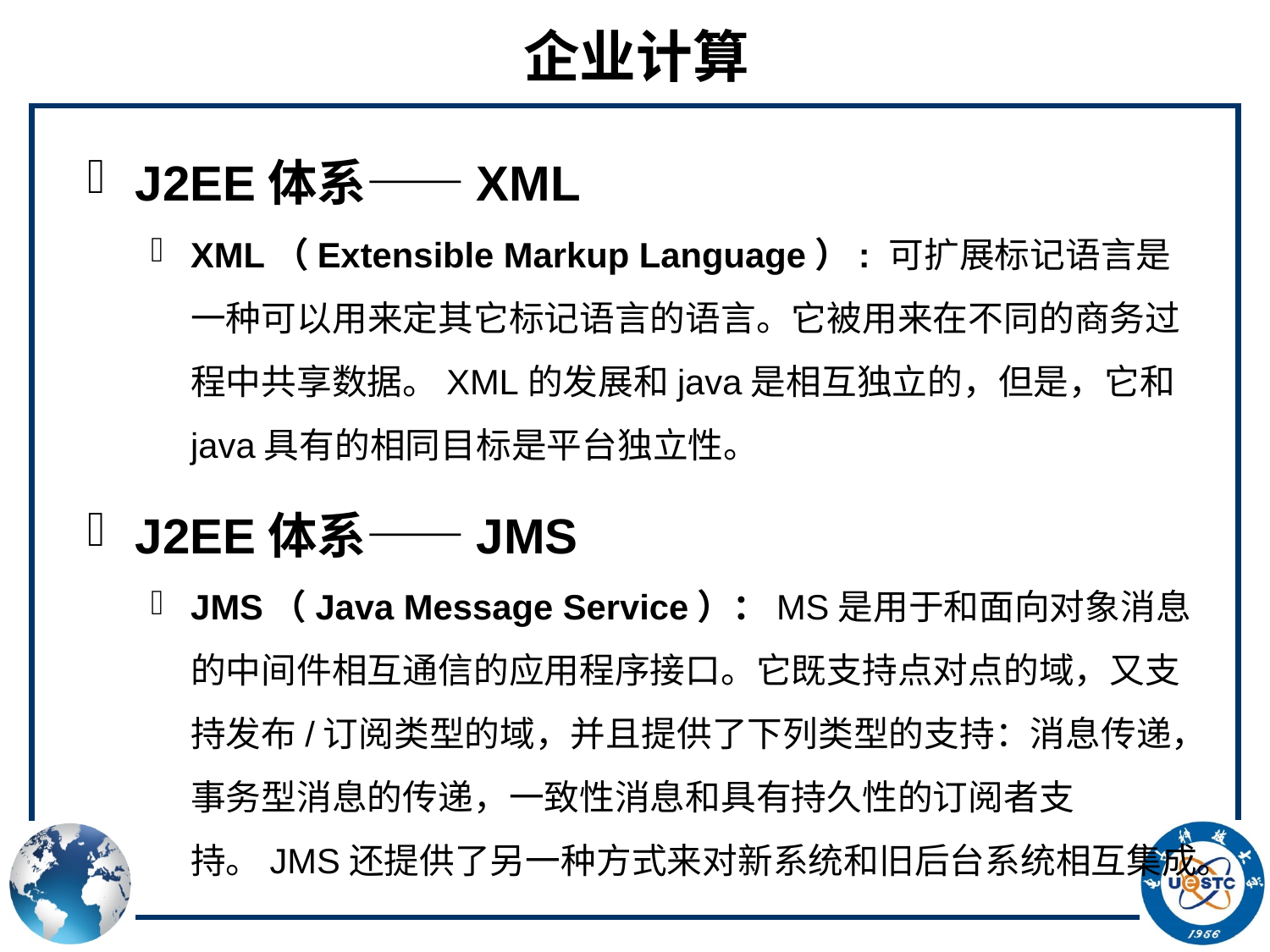

# 企业计算
J2EE体系——XML
XML（Extensible Markup Language）: 可扩展标记语言是一种可以用来定其它标记语言的语言。它被用来在不同的商务过程中共享数据。XML的发展和java是相互独立的，但是，它和java具有的相同目标是平台独立性。
J2EE体系——JMS
JMS（Java Message Service）：MS是用于和面向对象消息的中间件相互通信的应用程序接口。它既支持点对点的域，又支持发布/订阅类型的域，并且提供了下列类型的支持：消息传递，事务型消息的传递，一致性消息和具有持久性的订阅者支持。JMS还提供了另一种方式来对新系统和旧后台系统相互集成。